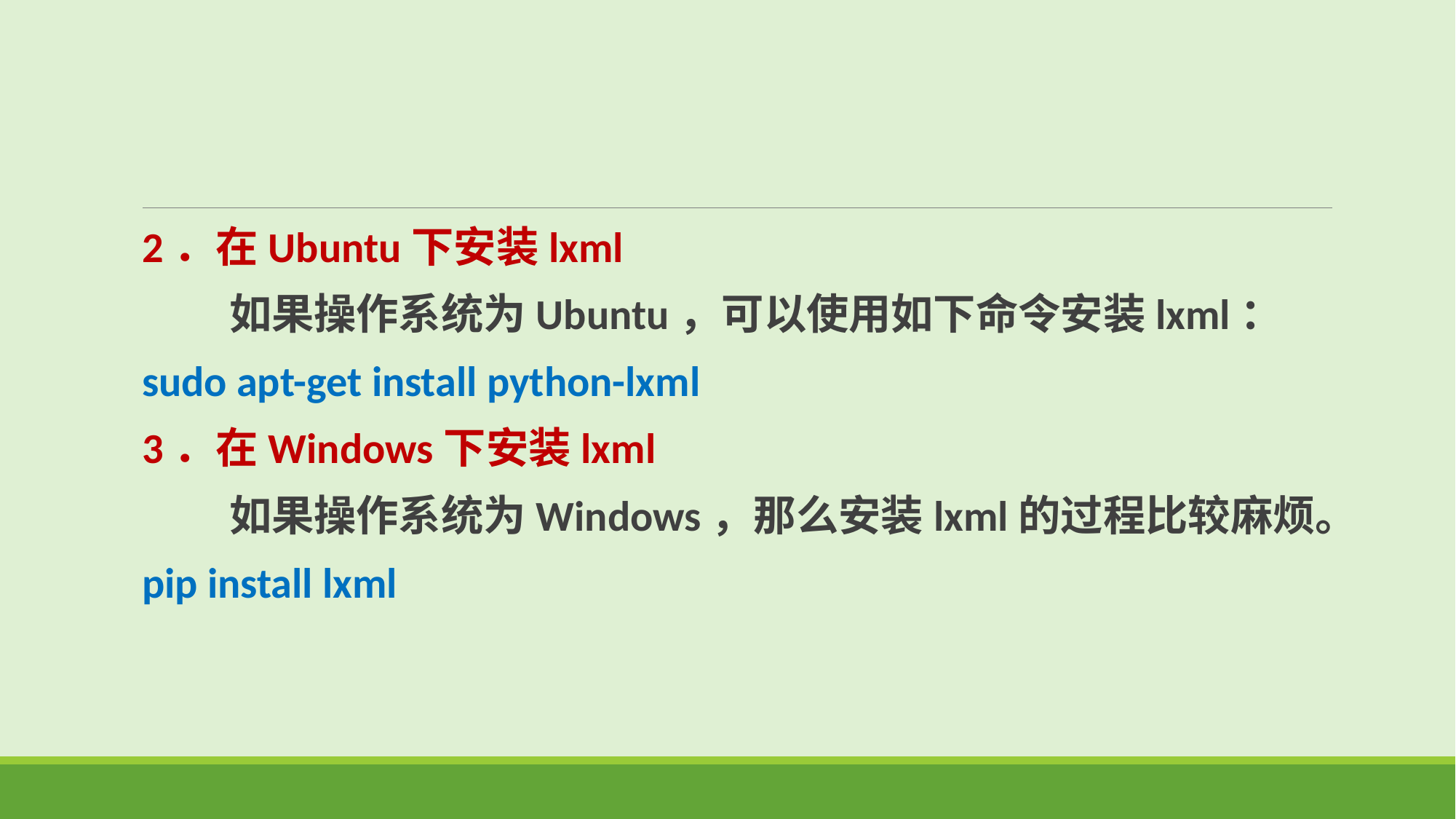

2．在Ubuntu下安装lxml
        如果操作系统为Ubuntu，可以使用如下命令安装lxml：
sudo apt-get install python-lxml
3．在Windows下安装lxml
        如果操作系统为Windows，那么安装lxml的过程比较麻烦。
pip install lxml